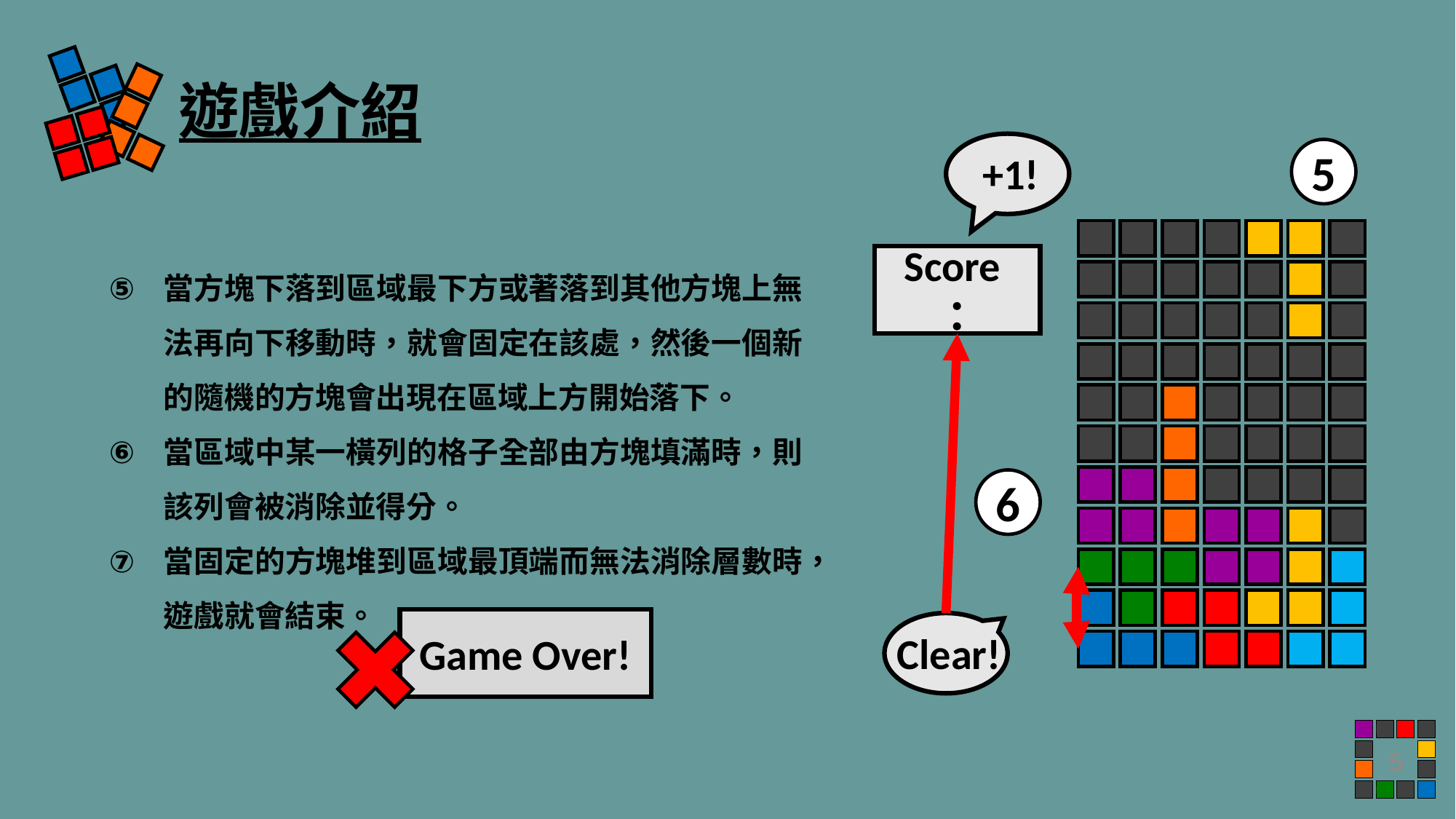

遊戲介紹

+1!
5

當方塊下落到區域最下方或著落到其他方塊上無法再向下移動時，就會固定在該處，然後一個新的隨機的方塊會出現在區域上方開始落下。
當區域中某一橫列的格子全部由方塊填滿時，則該列會被消除並得分。
當固定的方塊堆到區域最頂端而無法消除層數時，遊戲就會結束。
Score：
6
Game Over!

Clear!

5